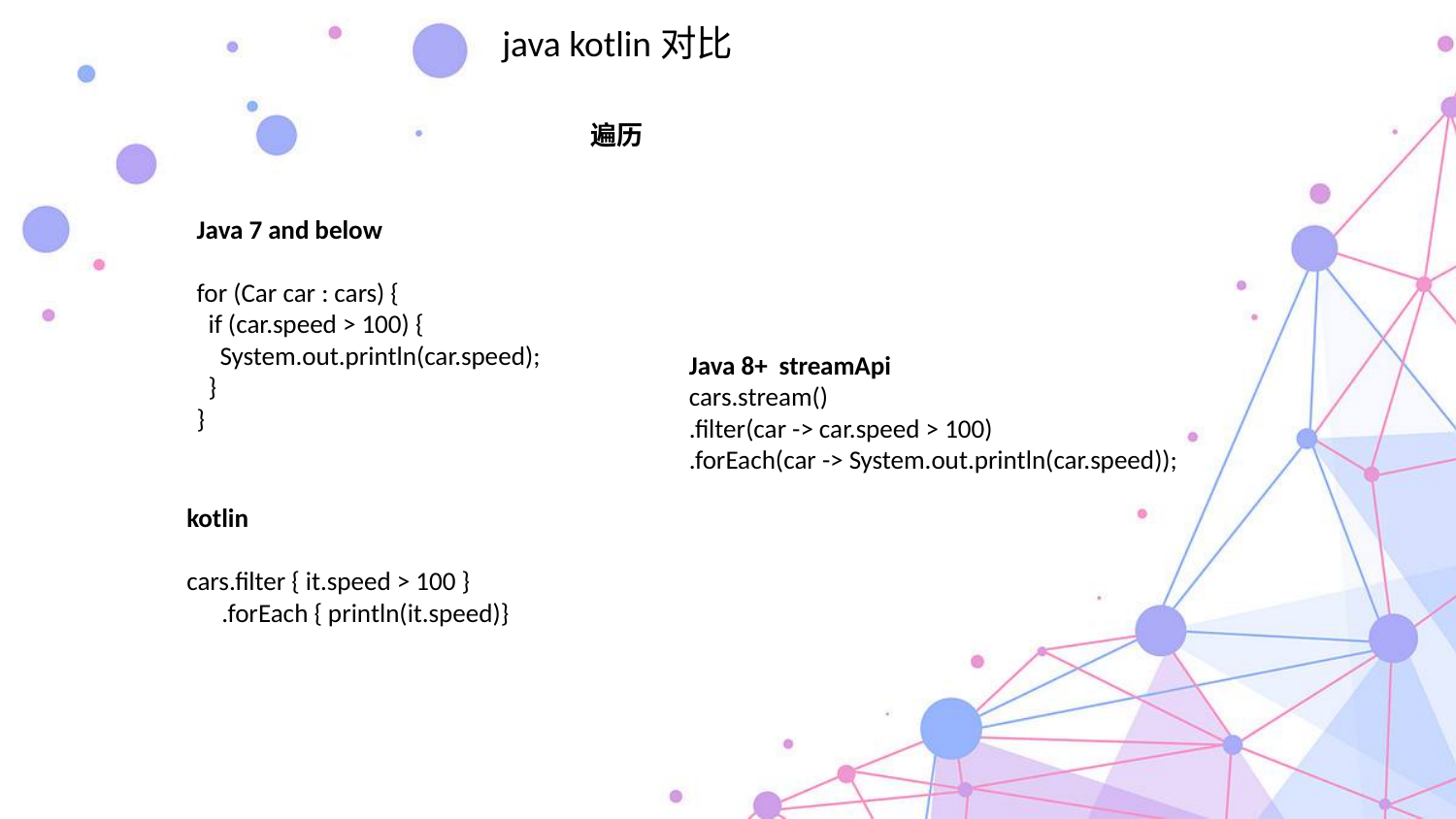

java kotlin对比
遍历
Java 7 and below

for (Car car : cars) {
  if (car.speed > 100) {
    System.out.println(car.speed);
  }
}
Java 8+  streamApi
cars.stream()
.filter(car -> car.speed > 100)
.forEach(car -> System.out.println(car.speed));
kotlin

cars.filter { it.speed > 100 }
      .forEach { println(it.speed)}